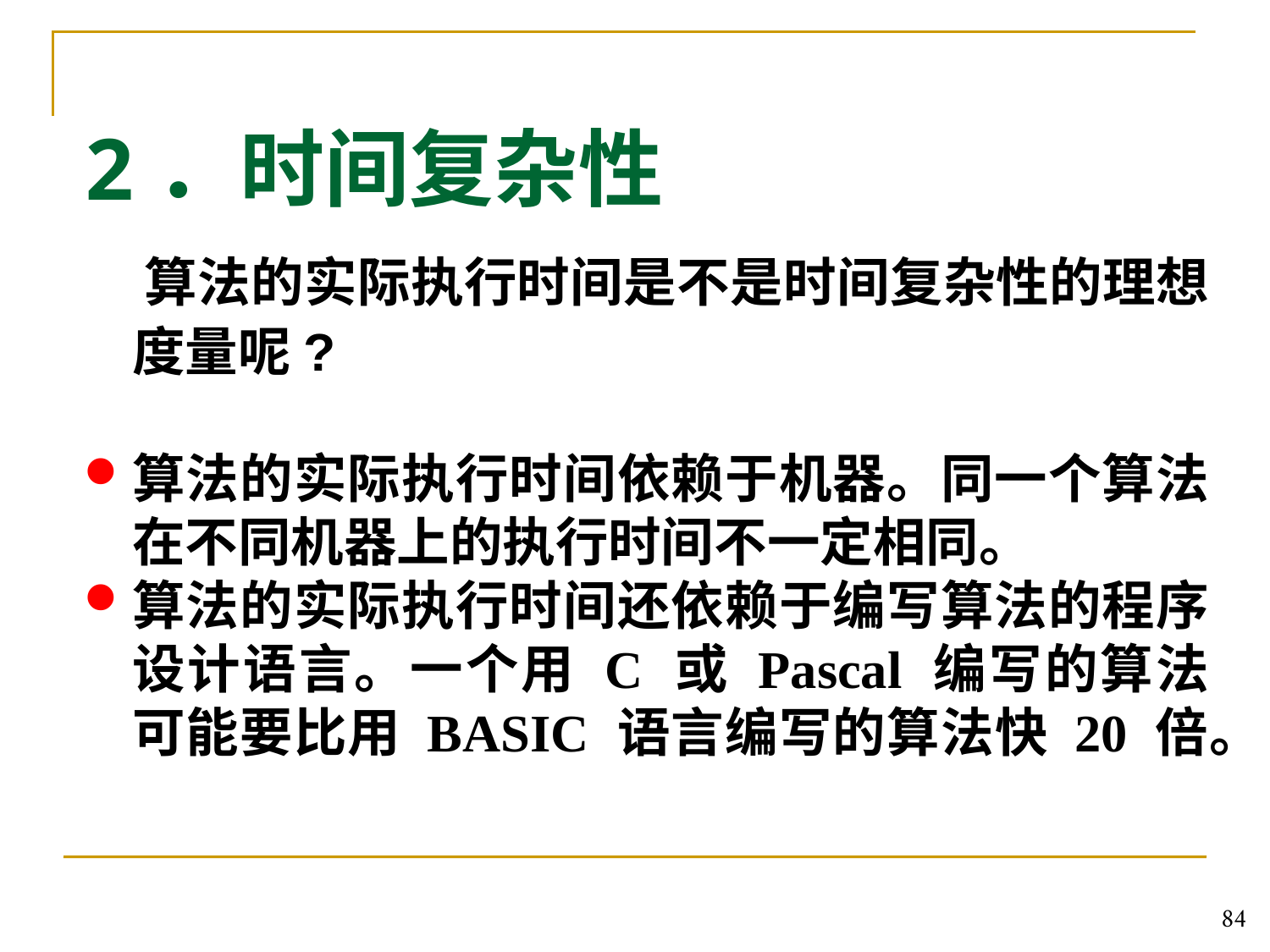

2．时间复杂性
  算法的实际执行时间是不是时间复杂性的理想度量呢?

算法的实际执行时间依赖于机器。同一个算法在不同机器上的执行时间不一定相同。
算法的实际执行时间还依赖于编写算法的程序设计语言。一个用 C 或 Pascal 编写的算法可能要比用 BASIC 语言编写的算法快 20 倍。
84